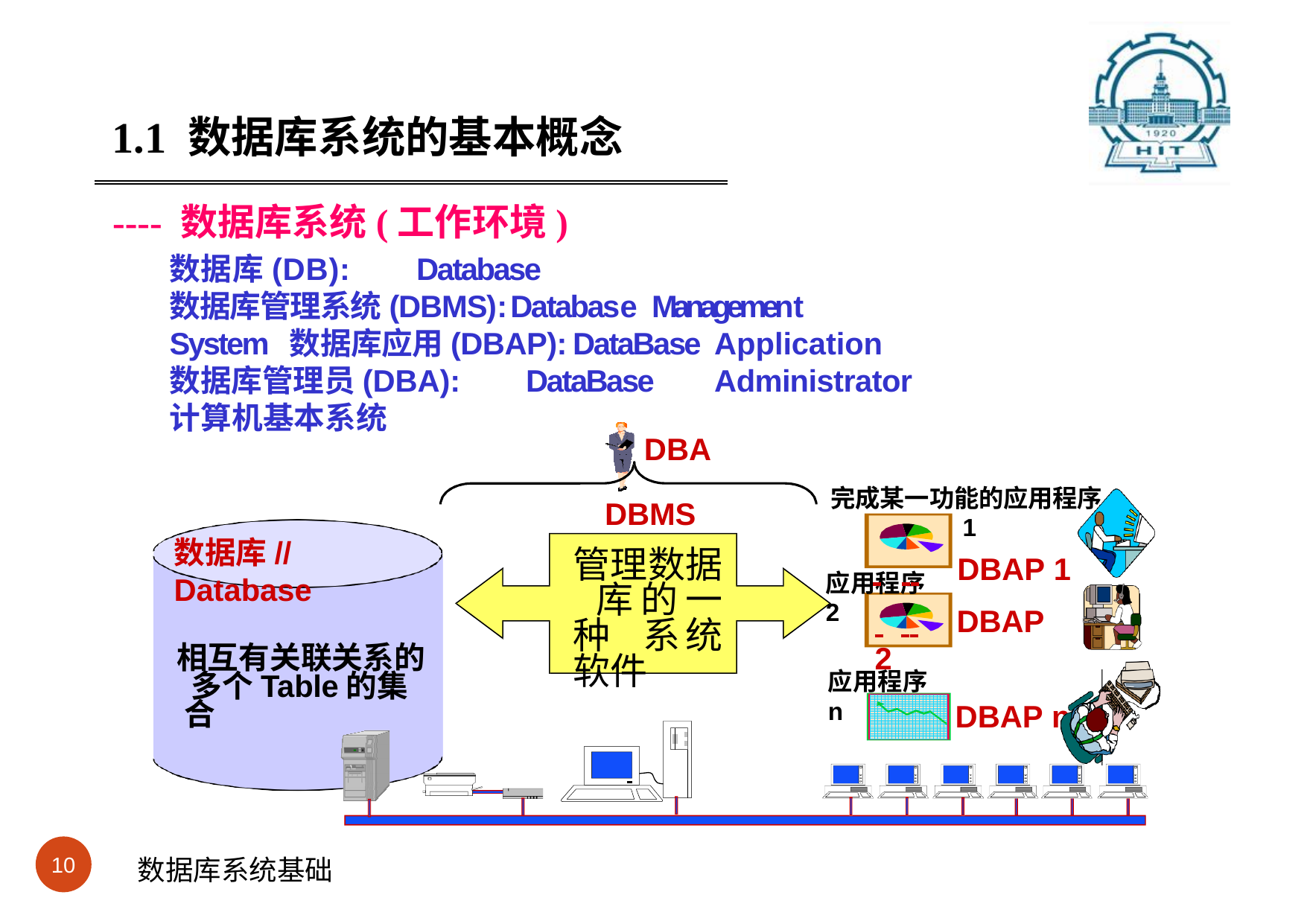

#
1.1 数据库系统的基本概念
---- 数据库系统(工作环境)
数据库(DB):	Database
数据库管理系统(DBMS):	Database	Management	System  数据库应用(DBAP):	DataBase	Application
数据库管理员(DBA):		DataBase		Administrator
计算机基本系统
DBA

完成某一功能的应用程序1
 	  	DBAP 1

DBMS
管理数据  库的一种  系统软件

数据库//Database

应用程序2

 	  	DBAP 2

相互有关联关系的  多个Table的集合

应用程序n

DBAP n